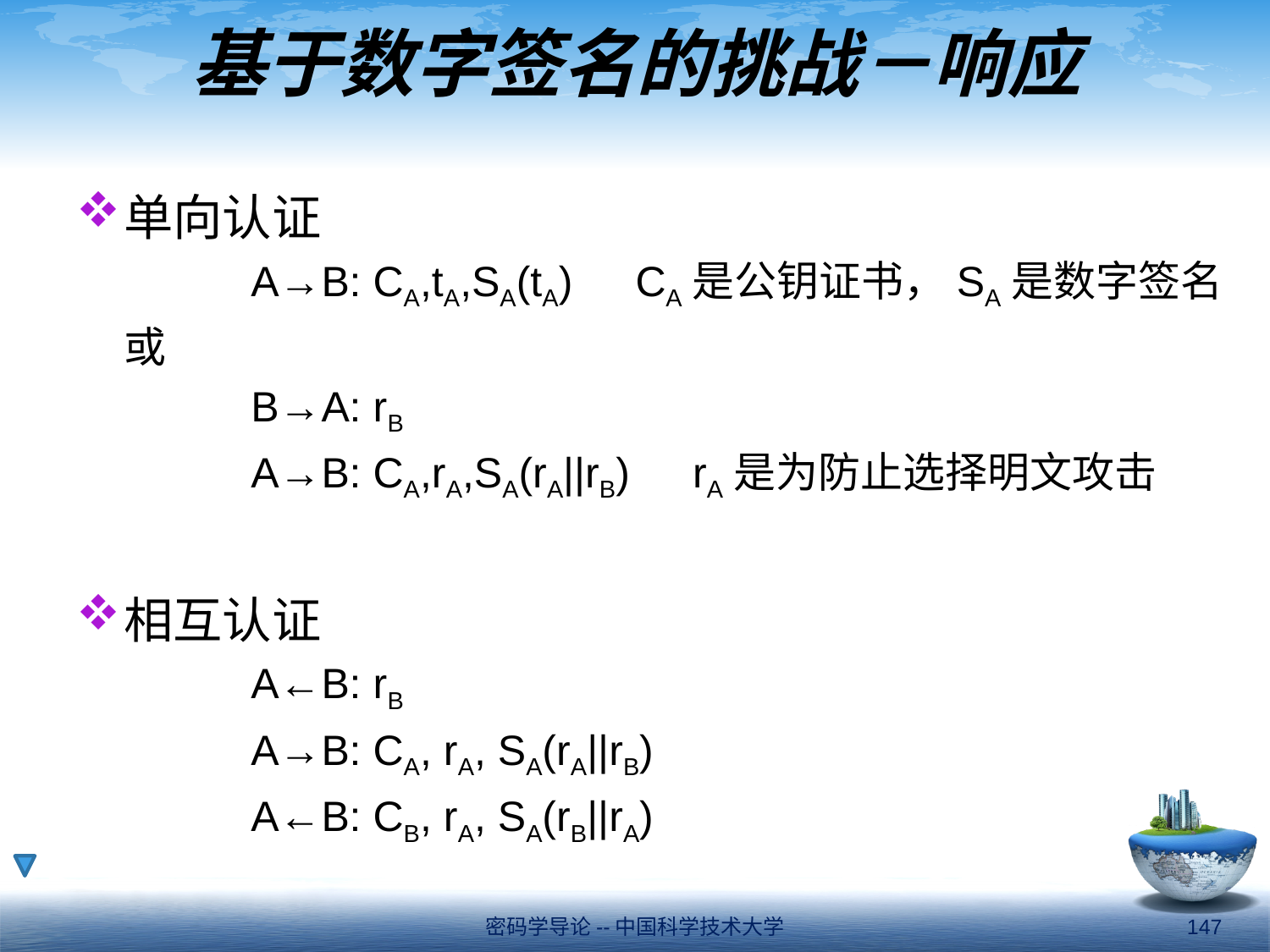

# 基于数字签名的挑战－响应
单向认证
		A→B: CA,tA,SA(tA)　CA是公钥证书，SA是数字签名
	或
		B→A: rB
		A→B: CA,rA,SA(rA||rB)　rA是为防止选择明文攻击

相互认证
		A←B: rB
		A→B: CA, rA, SA(rA||rB)
		A←B: CB, rA, SA(rB||rA)

密码学导论--中国科学技术大学
147